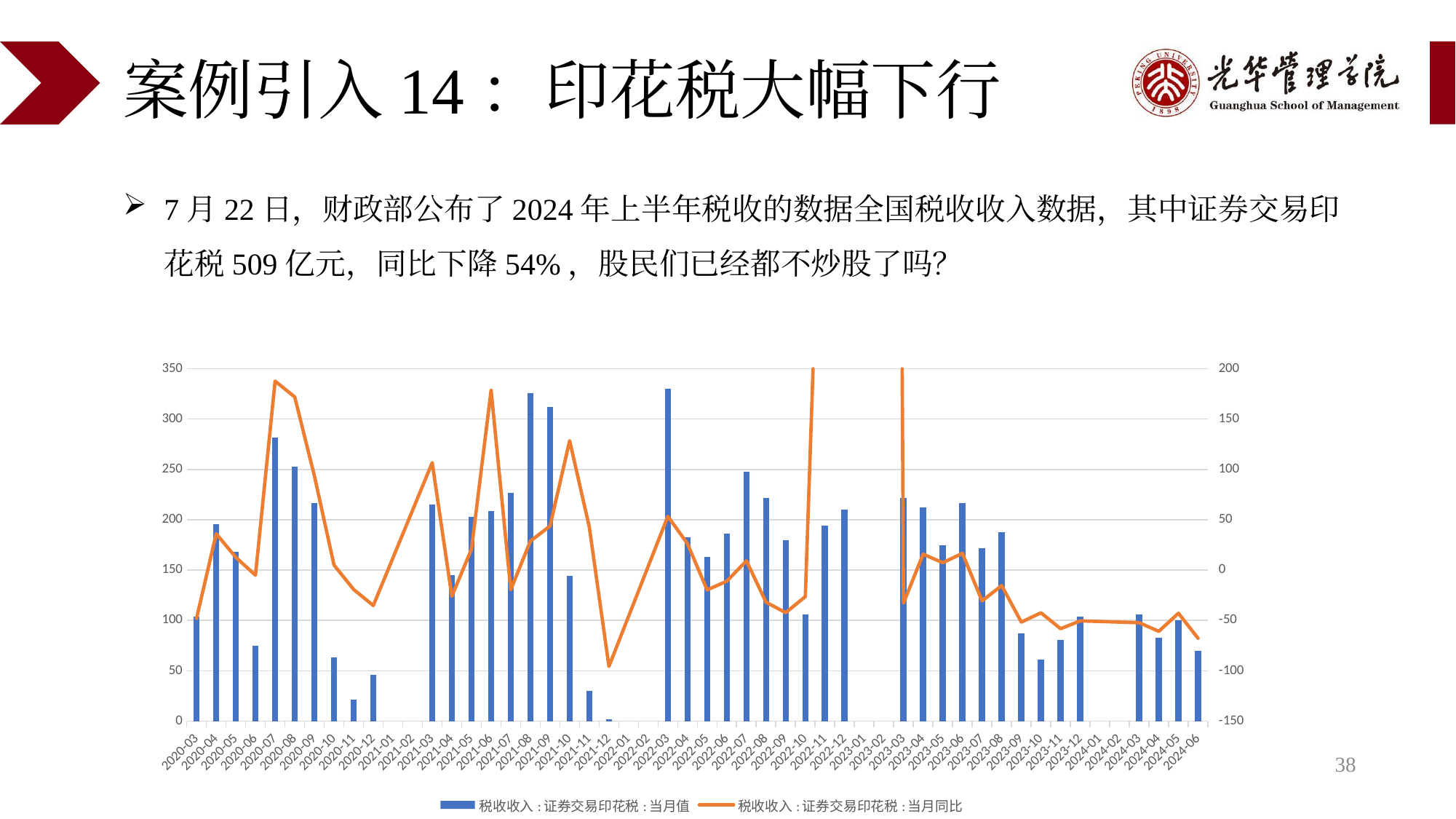

# 案例引入14：印花税大幅下行
7月22日，财政部公布了2024年上半年税收的数据全国税收收入数据，其中证券交易印花税509亿元，同比下降54%，股民们已经都不炒股了吗？

### Chart

| Category | 税收收入:证券交易印花税:当月值 | 税收收入:证券交易印花税:当月同比 |
|---|---|---|
| 45473 | 70.0 | -67.741935484 |
| 45443 | 100.0 | -42.8571428571 |
| 45412 | 83.0 | -60.8490566038 |
| 45382 | 106.0 | -52.2522522523 |
| 45291 | 104.0 | -50.4761904762 |
| 45260 | 81.0 | -58.2474226804 |
| 45230 | 61.0 | -42.4528301887 |
| 45199 | 87.0 | -51.6666666667 |
| 45169 | 188.0 | -15.3153153153 |
| 45138 | 172.0 | -30.6451612903 |
| 45107 | 217.0 | 16.6666666667 |
| 45077 | 175.0 | 7.3619631902 |
| 45046 | 212.0 | 15.8469945355 |
| 45016 | 222.0 | -32.7272727273 |
| 44926 | 210.0 | 10400.0 |
| 44895 | 194.0 | 546.6666666667 |
| 44865 | 106.0 | -26.3888888889 |
| 44834 | 180.0 | -42.3076923077 |
| 44804 | 222.0 | -31.9018404908 |
| 44773 | 248.0 | 9.2511013216 |
| 44742 | 186.0 | -11.004784689 |
| 44712 | 163.0 | -19.7044334975 |
| 44681 | 183.0 | 26.2068965517 |
| 44651 | 330.0 | 53.488372093 |
| 44561 | 2.0 | -95.652173913 |
| 44530 | 30.0 | 42.8571428571 |
| 44500 | 144.0 | 128.5714285714 |
| 44469 | 312.0 | 43.7788018433 |
| 44439 | 326.0 | 28.8537549407 |
| 44408 | 227.0 | -19.5035460993 |
| 44377 | 209.0 | 178.6666666667 |
| 44347 | 203.0 | 20.8333333333 |
| 44316 | 145.0 | -26.0204081633 |
| 44286 | 215.0 | 106.7307692308 |
| 44196 | 46.0 | -35.2112676056 |
| 44165 | 21.0 | -19.2307692308 |
| 44135 | 63.0 | 5.0 |
| 44104 | 217.0 | 93.75 |
| 44074 | 253.0 | 172.0430107527 |
| 44043 | 282.0 | 187.7551020408 |
| 44012 | 75.0 | -5.0632911392 |
| 43982 | 168.0 | 12.7516778523 |
| 43951 | 196.0 | 36.1111111111 |
| 43921 | 104.0 | -48.0 |
38